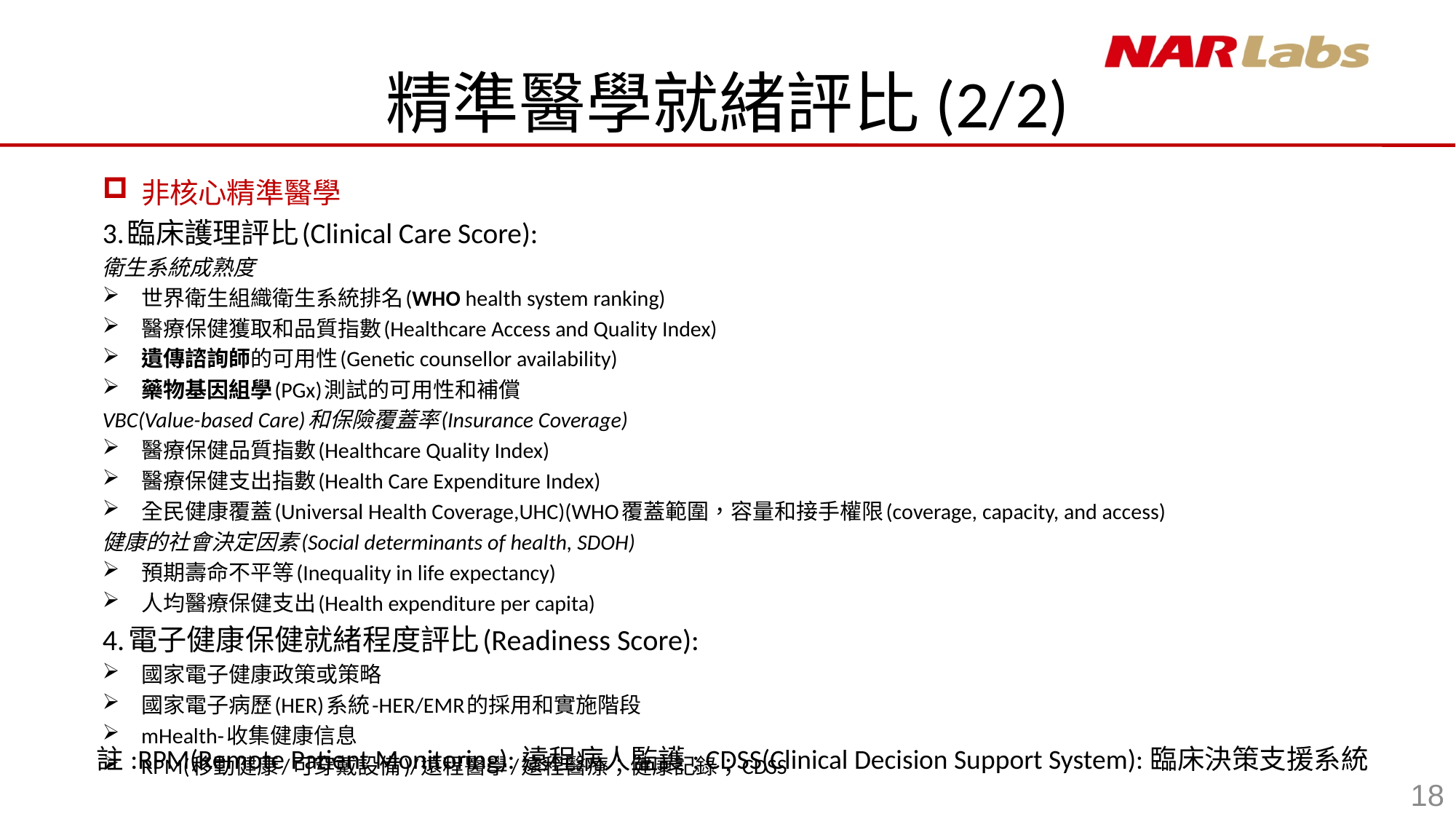

# 精準醫學就緒評比(2/2)
非核心精準醫學
3.臨床護理評比(Clinical Care Score):
衛生系統成熟度
世界衛生組織衛生系統排名(WHO health system ranking)
醫療保健獲取和品質指數(Healthcare Access and Quality Index)
遺傳諮詢師的可用性(Genetic counsellor availability)
藥物基因組學(PGx)測試的可用性和補償
VBC(Value-based Care)和保險覆蓋率(Insurance Coverage)
醫療保健品質指數(Healthcare Quality Index)
醫療保健支出指數(Health Care Expenditure Index)
全民健康覆蓋(Universal Health Coverage,UHC)(WHO覆蓋範圍，容量和接手權限(coverage, capacity, and access)
健康的社會決定因素(Social determinants of health, SDOH)
預期壽命不平等(Inequality in life expectancy)
人均醫療保健支出(Health expenditure per capita)
4.電子健康保健就緒程度評比(Readiness Score):
國家電子健康政策或策略
國家電子病歷(HER)系統-HER/EMR的採用和實施階段
mHealth-收集健康信息
RPM(移動健康/可穿戴設備)/遠程醫學/遠程醫療；健康記錄；CDSS

註:RPM(Remote Patient Monitoring):遠程病人監護; CDSS(Clinical Decision Support System):臨床決策支援系統
18